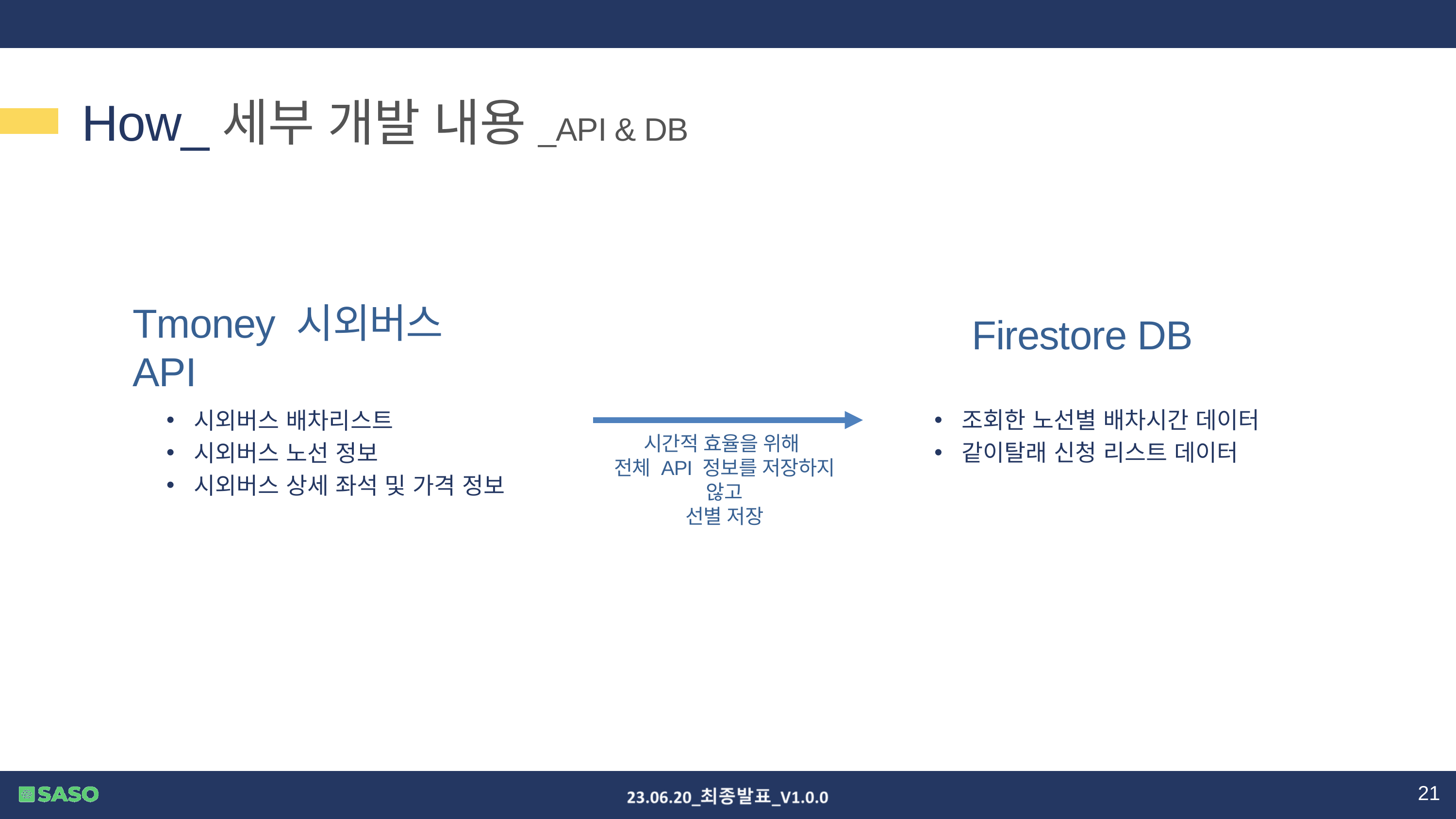

How_세부 개발 내용_API & DB

Tmoney 시외버스 API
Firestore DB
조회한 노선별 배차시간 데이터
같이탈래 신청 리스트 데이터
시외버스 배차리스트
시외버스 노선 정보
시외버스 상세 좌석 및 가격 정보
시간적 효율을 위해
전체 API 정보를 저장하지 않고
선별 저장

21